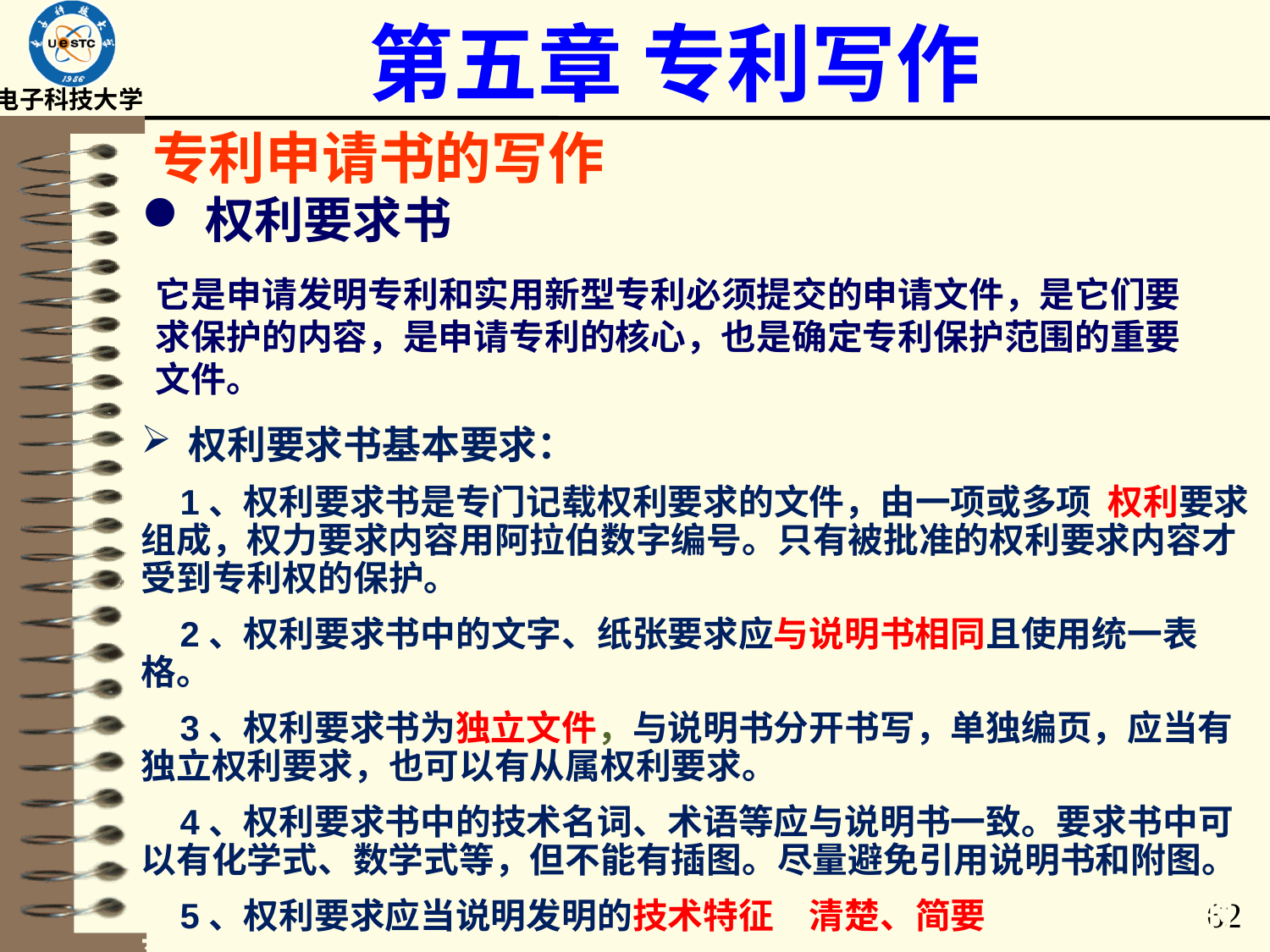

# 第五章 专利写作
专利申请书的写作
权利要求书
它是申请发明专利和实用新型专利必须提交的申请文件，是它们要求保护的内容，是申请专利的核心，也是确定专利保护范围的重要文件。
权利要求书基本要求：
    1、权利要求书是专门记载权利要求的文件，由一项或多项  权利要求组成，权力要求内容用阿拉伯数字编号。只有被批准的权利要求内容才受到专利权的保护。
    2、权利要求书中的文字、纸张要求应与说明书相同且使用统一表格。
    3、权利要求书为独立文件，与说明书分开书写，单独编页，应当有独立权利要求，也可以有从属权利要求。
    4、权利要求书中的技术名词、术语等应与说明书一致。要求书中可以有化学式、数学式等，但不能有插图。尽量避免引用说明书和附图。
    5、权利要求应当说明发明的技术特征，清楚、简要表达请求保护的范围。
62